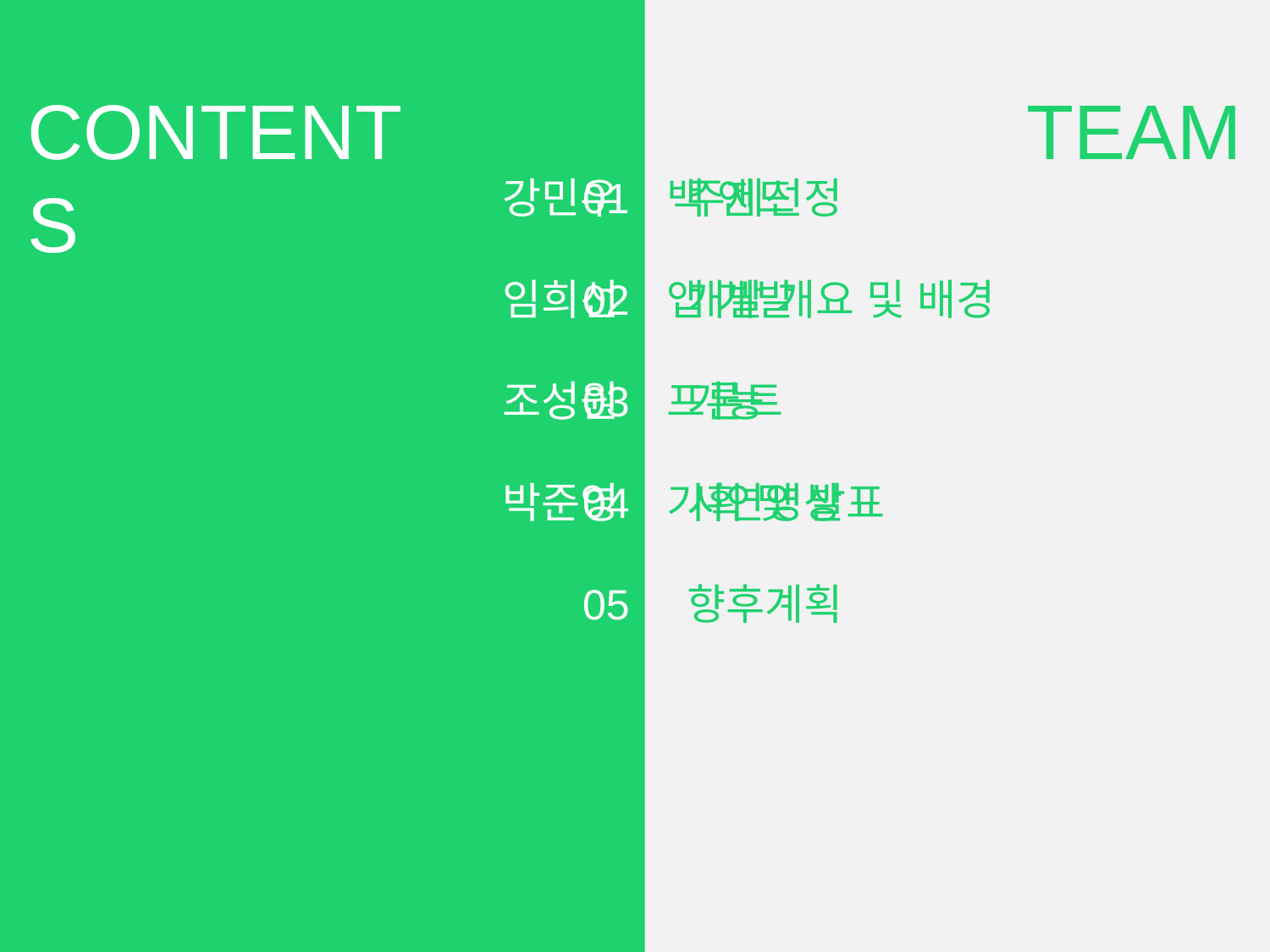

TEAM
강민우    백 엔드

임희선    앱 개발

조성원    프론트

박준영    기획 및 발표
CONTENTS
01    주제선정

02    개발 개요 및 배경

03    기능

04    시연영상

05    향후계획